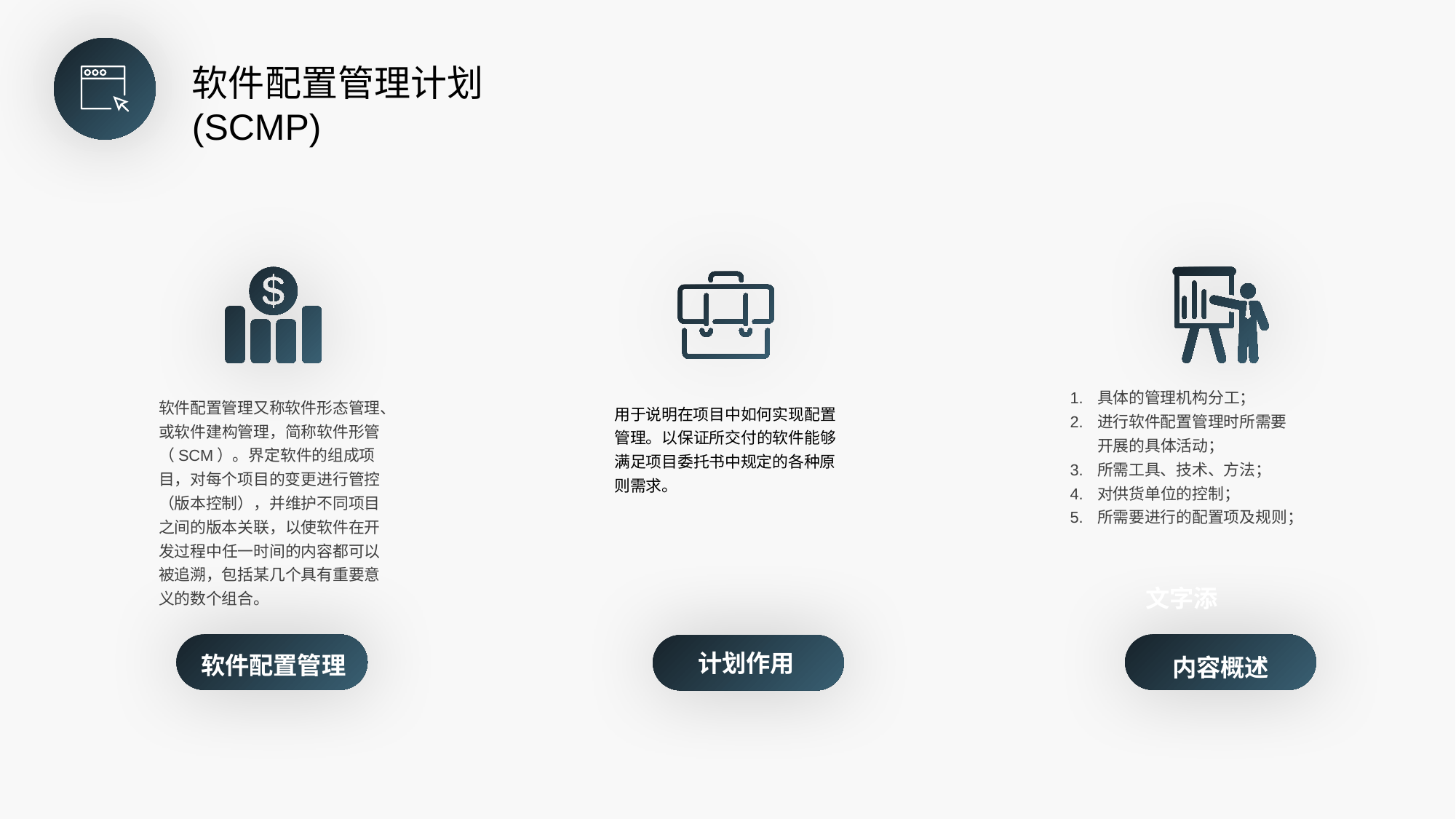

软件配置管理计划(SCMP)

具体的管理机构分工；
进行软件配置管理时所需要开展的具体活动；
所需工具、技术、方法；
对供货单位的控制；
所需要进行的配置项及规则；

软件配置管理又称软件形态管理、或软件建构管理，简称软件形管（SCM）。界定软件的组成项目，对每个项目的变更进行管控（版本控制），并维护不同项目之间的版本关联，以使软件在开发过程中任一时间的内容都可以被追溯，包括某几个具有重要意义的数个组合。
用于说明在项目中如何实现配置管理。以保证所交付的软件能够满足项目委托书中规定的各种原则需求。
文字添

计划作用
软件配置管理
内容概述